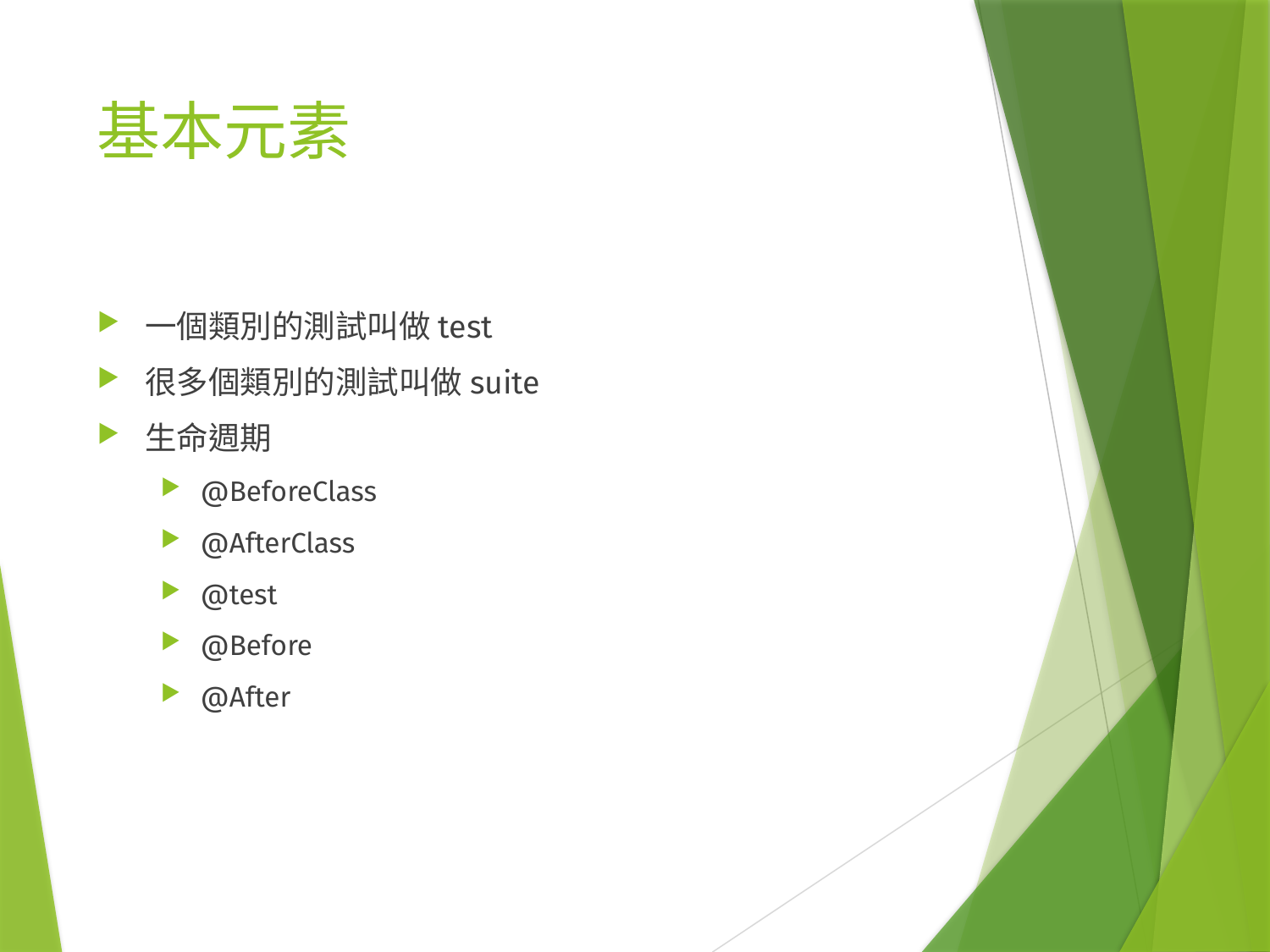

# 基本元素
一個類別的測試叫做test
很多個類別的測試叫做suite
生命週期
@BeforeClass
@AfterClass
@test
@Before
@After